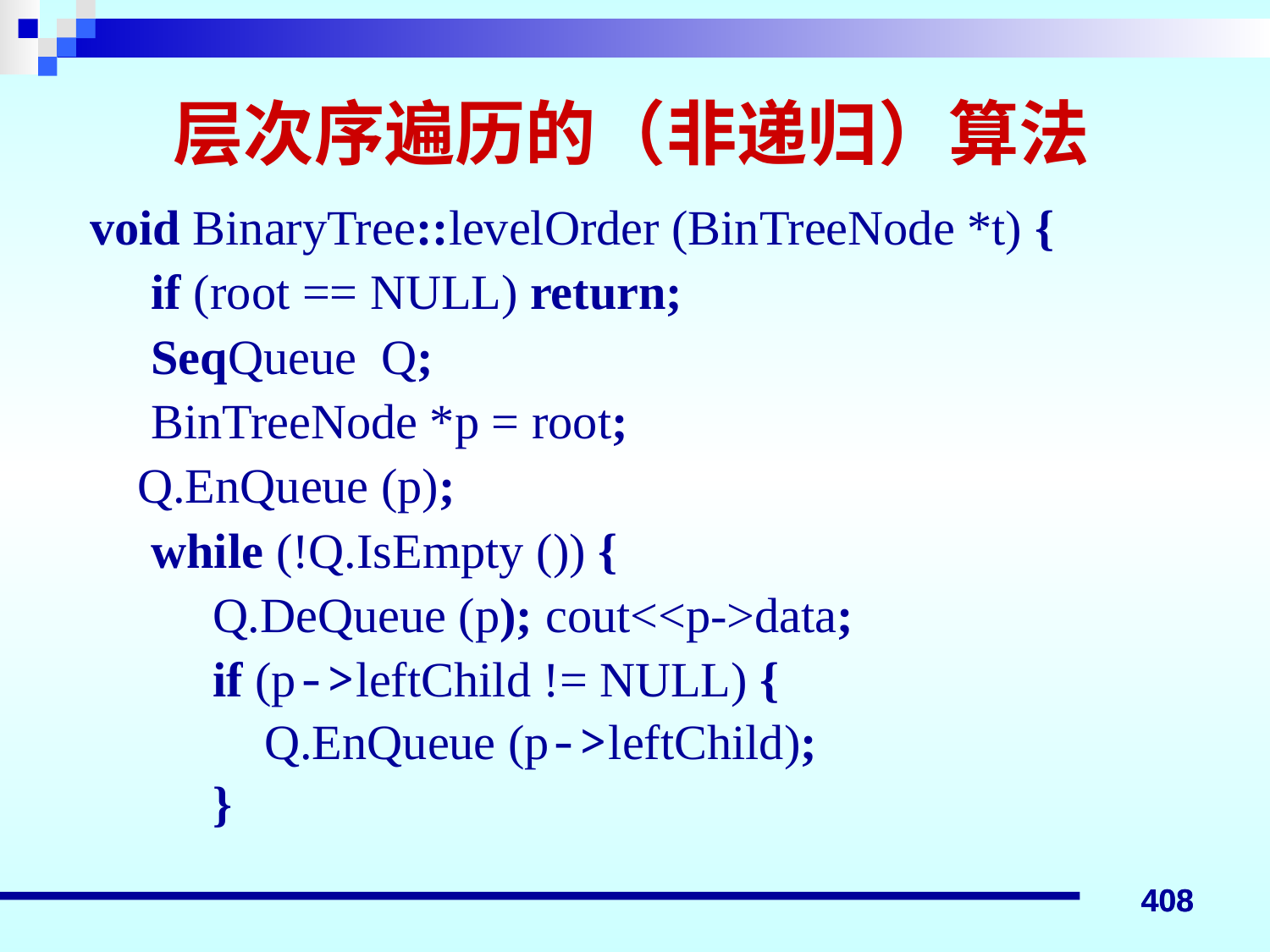

# 层次序遍历的（非递归）算法
void BinaryTree::levelOrder (BinTreeNode *t) {
     if (root == NULL) return;
     SeqQueue  Q;
     BinTreeNode *p = root;
	Q.EnQueue (p);
     while (!Q.IsEmpty ()) {
          Q.DeQueue (p); cout<<p->data;
          if (p->leftChild != NULL) {
		Q.EnQueue (p->leftChild);
          }
408
408